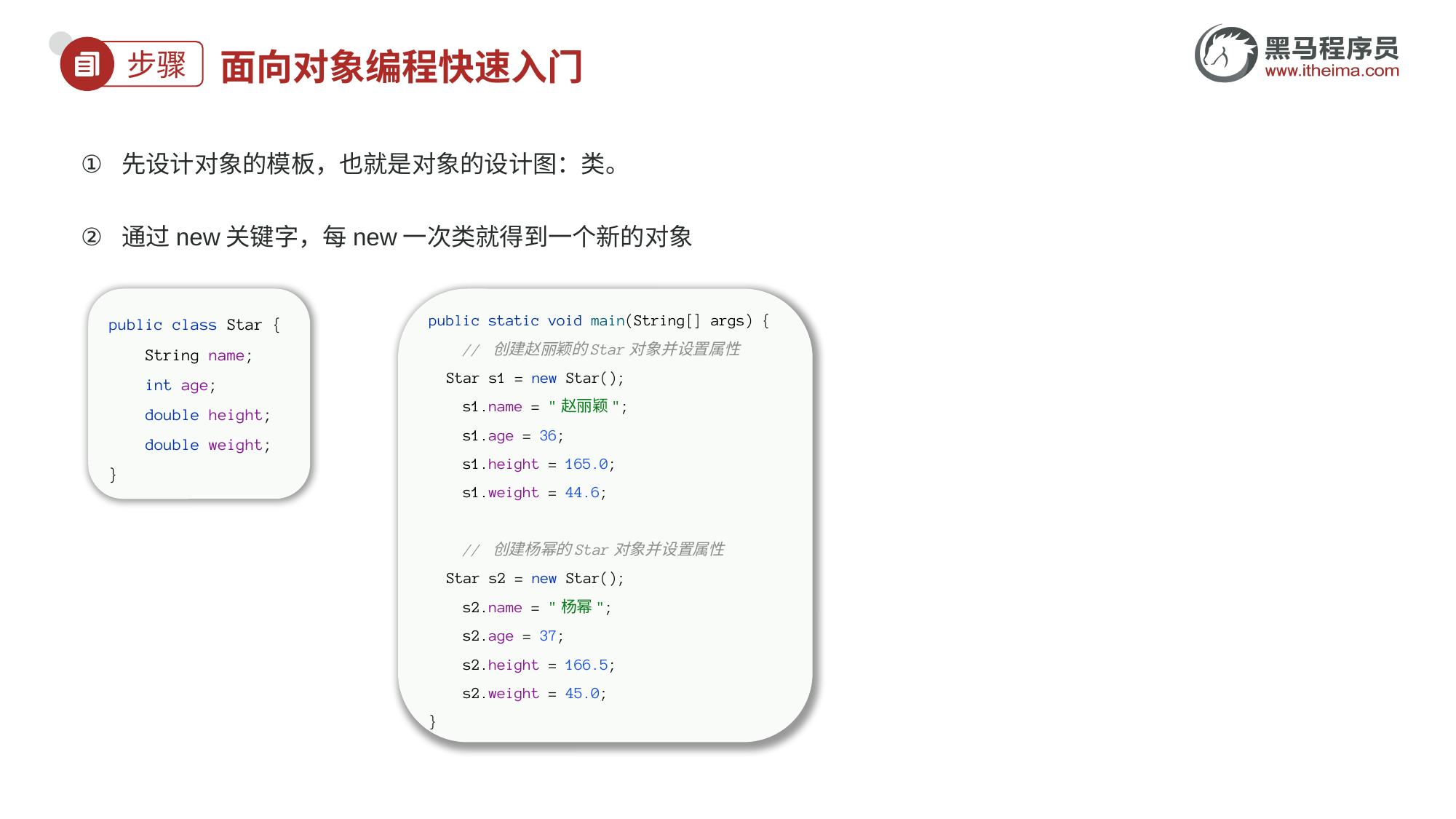

# 面向对象编程快速入门
先设计对象的模板，也就是对象的设计图：类。
通过new关键字，每new一次类就得到一个新的对象

public class Star {
    String name;
    int age;
    double height;
    double weight;
}
public static void main(String[] args) {
    // 创建赵丽颖的Star对象并设置属性
    Star s1 = new Star();
    s1.name = "赵丽颖";
    s1.age = 36;
    s1.height = 165.0;
    s1.weight = 44.6;
    // 创建杨幂的Star对象并设置属性
    Star s2 = new Star();
    s2.name = "杨幂";
    s2.age = 37;
    s2.height = 166.5;
    s2.weight = 45.0;
}